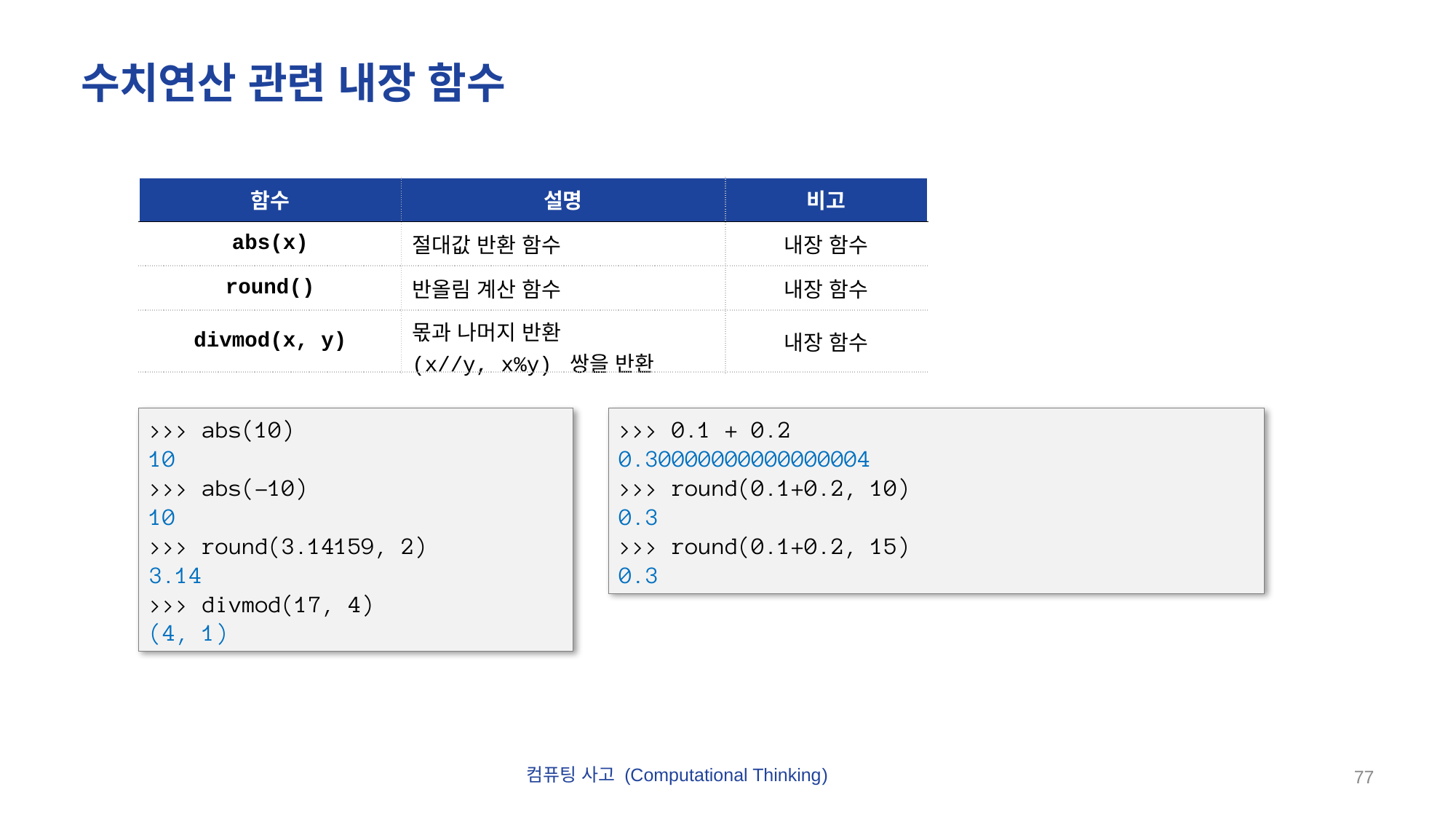

# 수치연산 관련 내장 함수
| 함수 | 설명 | 비고 |
| --- | --- | --- |
| abs(x) | 절대값 반환 함수 | 내장 함수 |
| round() | 반올림 계산 함수 | 내장 함수 |
| divmod(x, y) | 몫과 나머지 반환 (x//y, x%y) 쌍을 반환 | 내장 함수 |
>>> abs(10)
10
>>> abs(-10)
10
>>> round(3.14159, 2)
3.14
>>> divmod(17, 4)
(4, 1)
>>> 0.1 + 0.2
0.30000000000000004
>>> round(0.1+0.2, 10)
0.3
>>> round(0.1+0.2, 15)
0.3